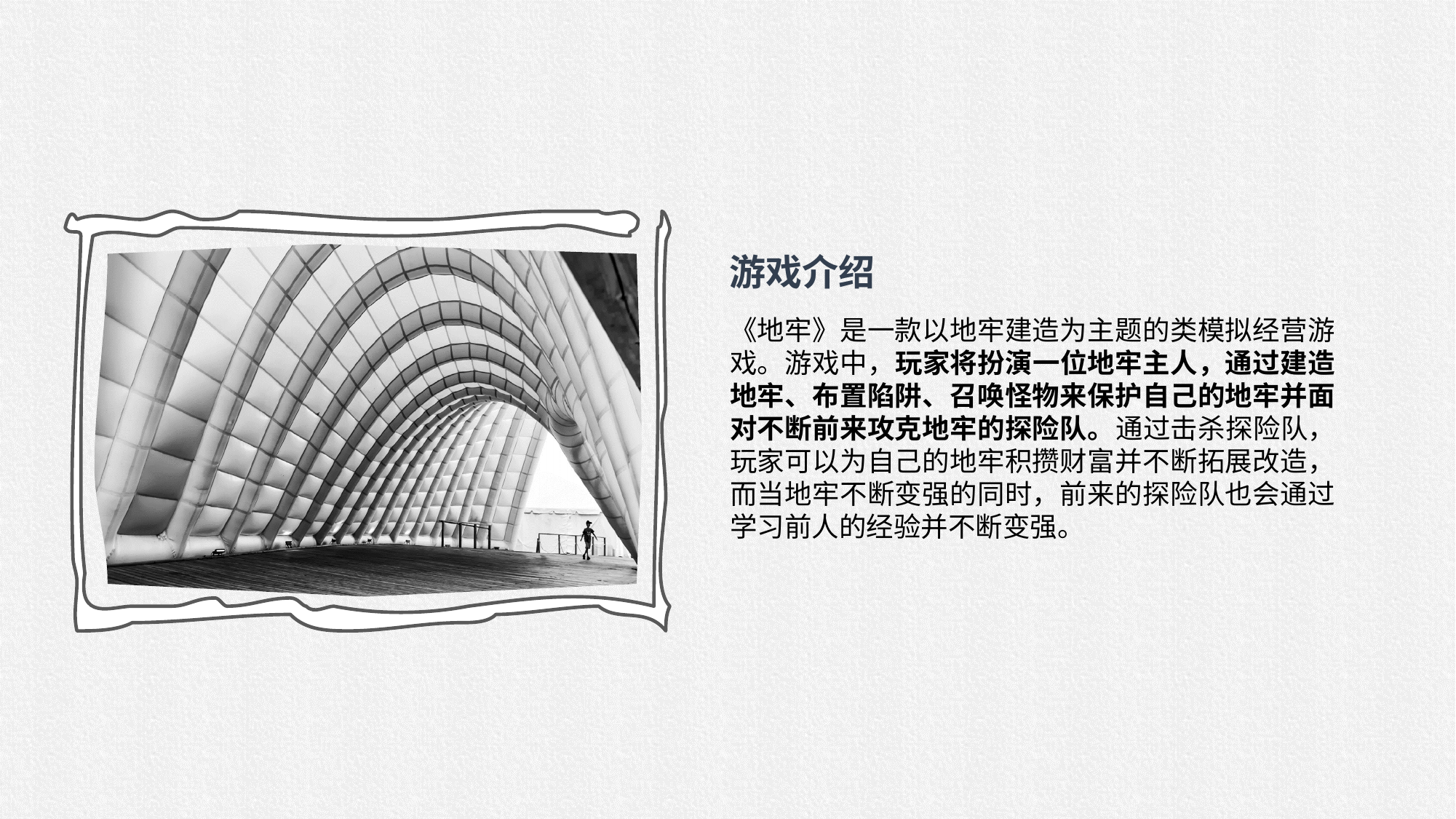

游戏介绍
《地牢》是一款以地牢建造为主题的类模拟经营游戏。游戏中，玩家将扮演一位地牢主人，通过建造地牢、布置陷阱、召唤怪物来保护自己的地牢并面对不断前来攻克地牢的探险队。通过击杀探险队，玩家可以为自己的地牢积攒财富并不断拓展改造，而当地牢不断变强的同时，前来的探险队也会通过学习前人的经验并不断变强。